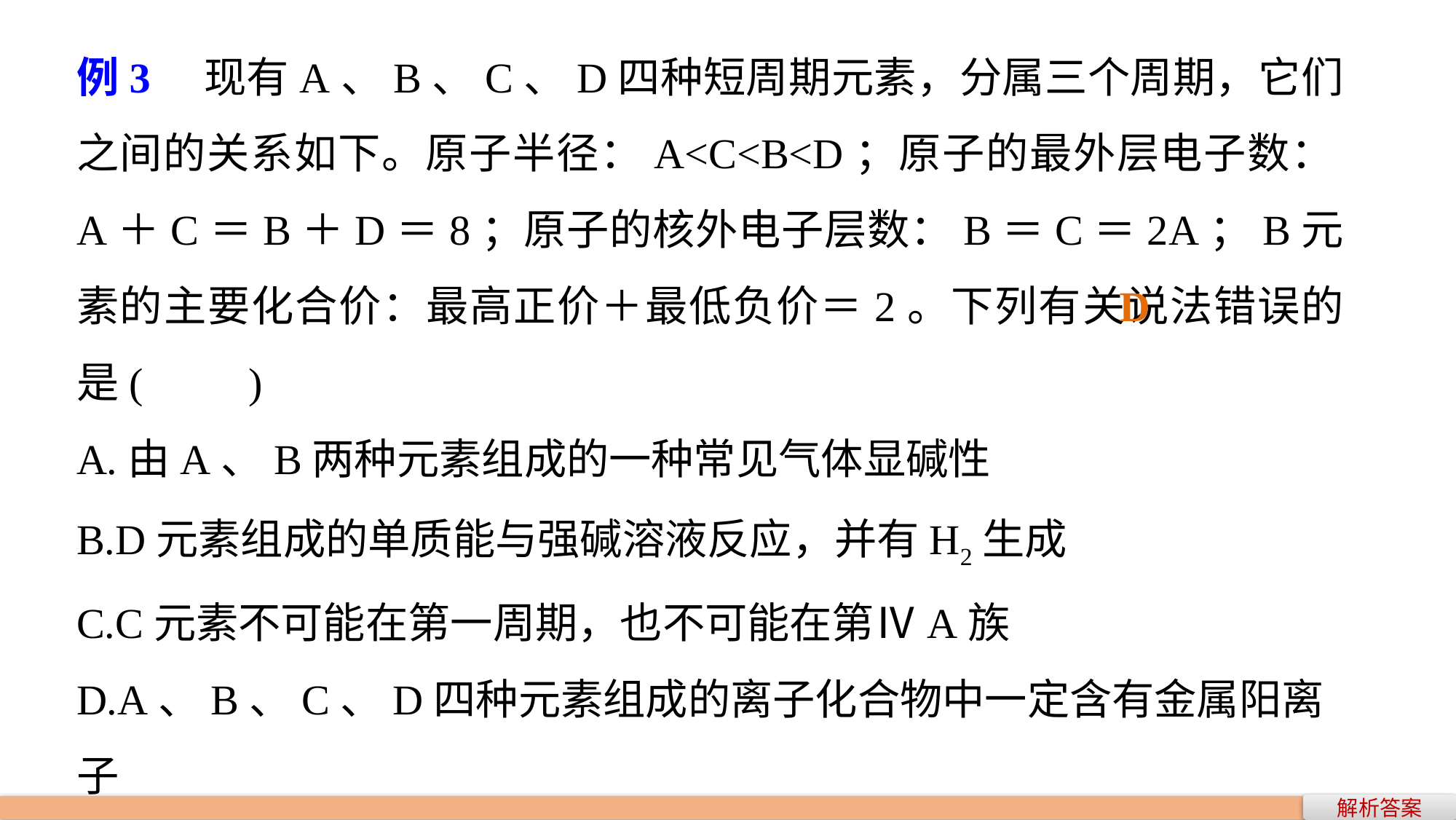

例3　现有A、B、C、D四种短周期元素，分属三个周期，它们之间的关系如下。原子半径：A<C<B<D；原子的最外层电子数：A＋C＝B＋D＝8；原子的核外电子层数：B＝C＝2A；B元素的主要化合价：最高正价＋最低负价＝2。下列有关说法错误的是(　　)
A.由A、B两种元素组成的一种常见气体显碱性
B.D元素组成的单质能与强碱溶液反应，并有H2生成
C.C元素不可能在第一周期，也不可能在第ⅣA族
D.A、B、C、D四种元素组成的离子化合物中一定含有金属阳离子
解析　根据题意知：A为氢，B为氮，C为氟，D为铝，则D选项错误。
D
解析答案